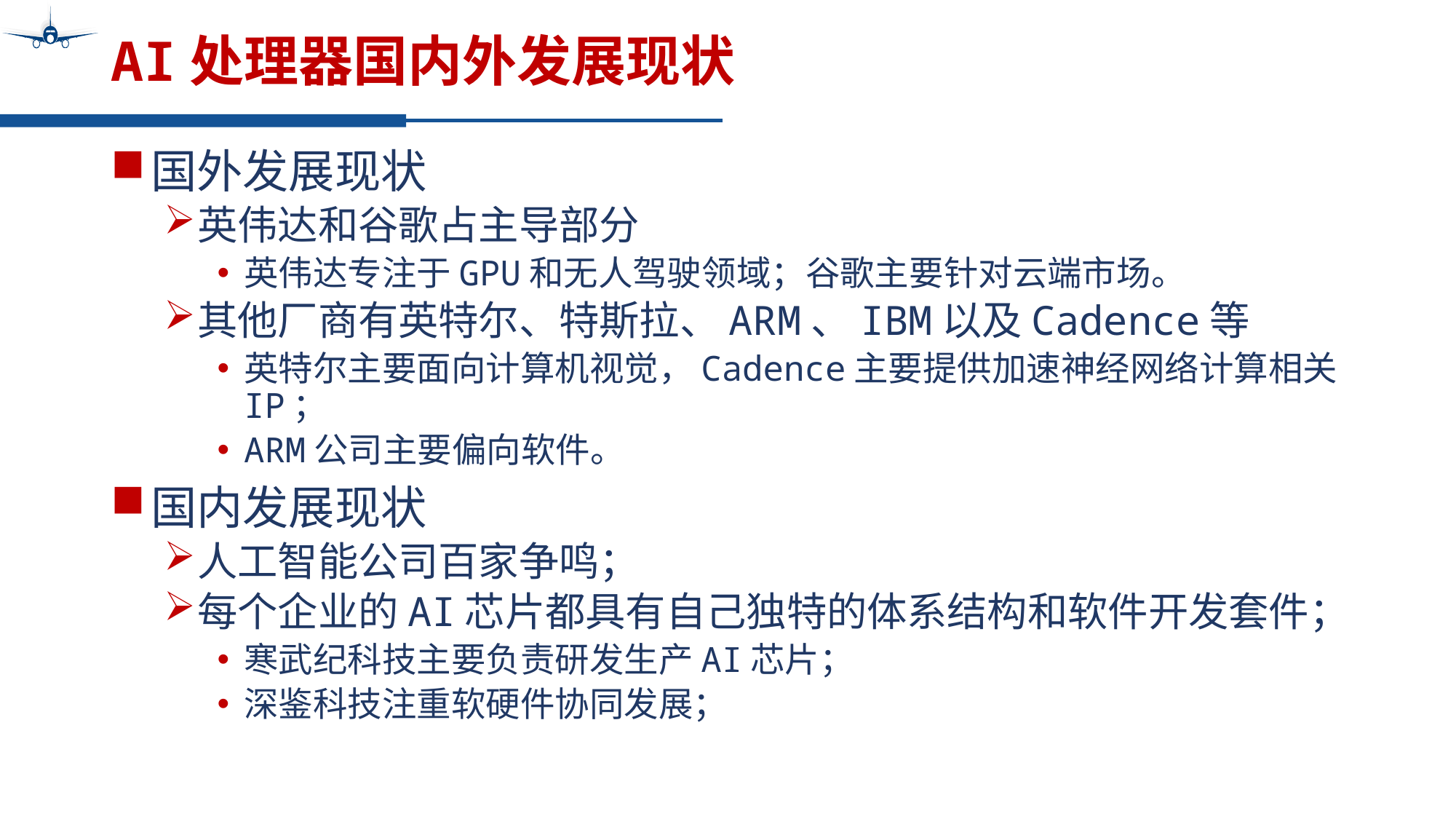

# AI处理器国内外发展现状
国外发展现状
英伟达和谷歌占主导部分
英伟达专注于GPU和无人驾驶领域；谷歌主要针对云端市场。
其他厂商有英特尔、特斯拉、ARM、IBM以及Cadence等
英特尔主要面向计算机视觉，Cadence主要提供加速神经网络计算相关IP；
ARM公司主要偏向软件。
国内发展现状
人工智能公司百家争鸣；
每个企业的AI芯片都具有自己独特的体系结构和软件开发套件；
寒武纪科技主要负责研发生产AI芯片；
深鉴科技注重软硬件协同发展；